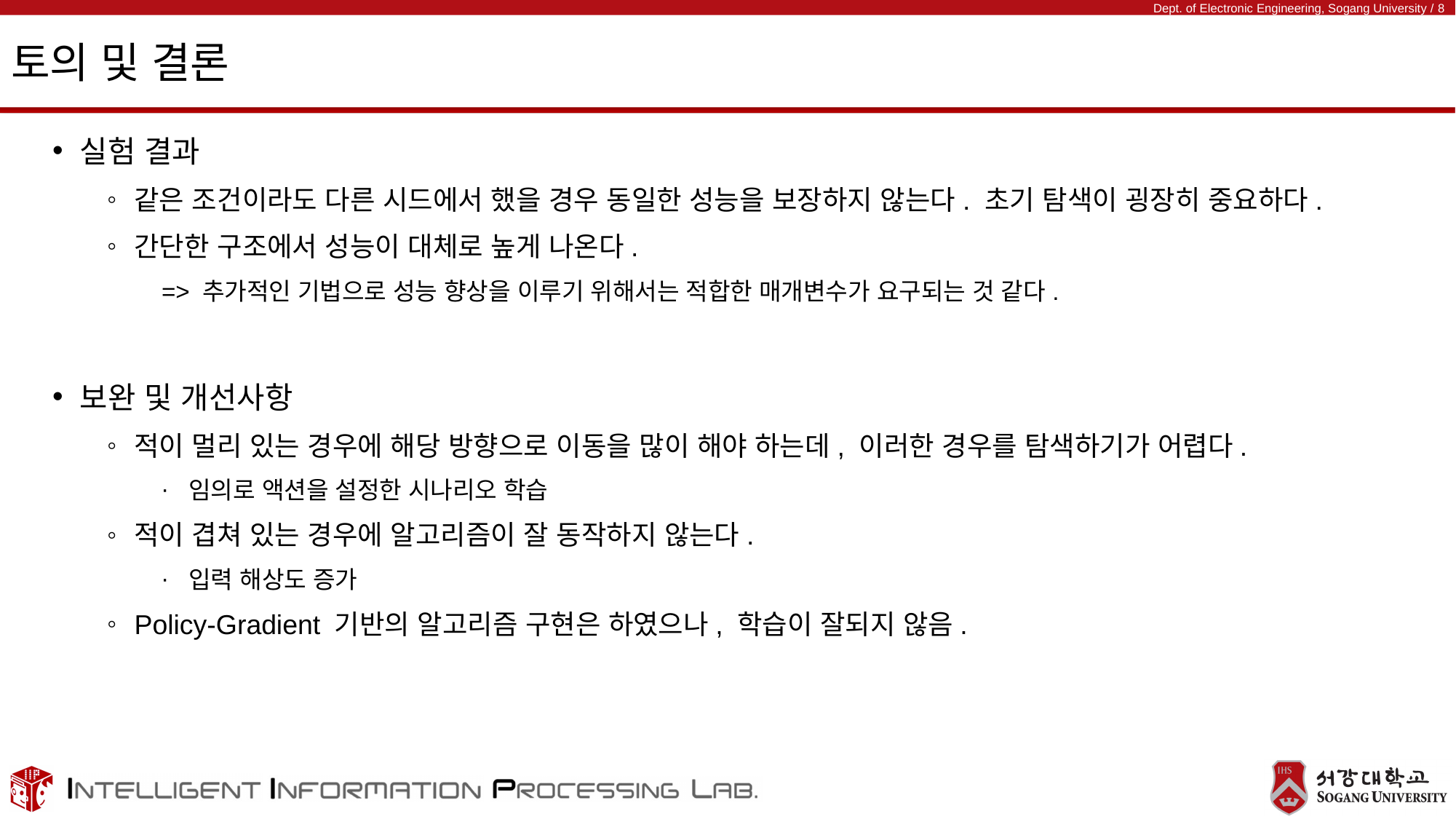

# 토의 및 결론
실험 결과
같은 조건이라도 다른 시드에서 했을 경우 동일한 성능을 보장하지 않는다. 초기 탐색이 굉장히 중요하다.
간단한 구조에서 성능이 대체로 높게 나온다.
=> 추가적인 기법으로 성능 향상을 이루기 위해서는 적합한 매개변수가 요구되는 것 같다.

보완 및 개선사항
적이 멀리 있는 경우에 해당 방향으로 이동을 많이 해야 하는데, 이러한 경우를 탐색하기가 어렵다.
임의로 액션을 설정한 시나리오 학습
적이 겹쳐 있는 경우에 알고리즘이 잘 동작하지 않는다.
입력 해상도 증가
Policy-Gradient 기반의 알고리즘 구현은 하였으나, 학습이 잘되지 않음.